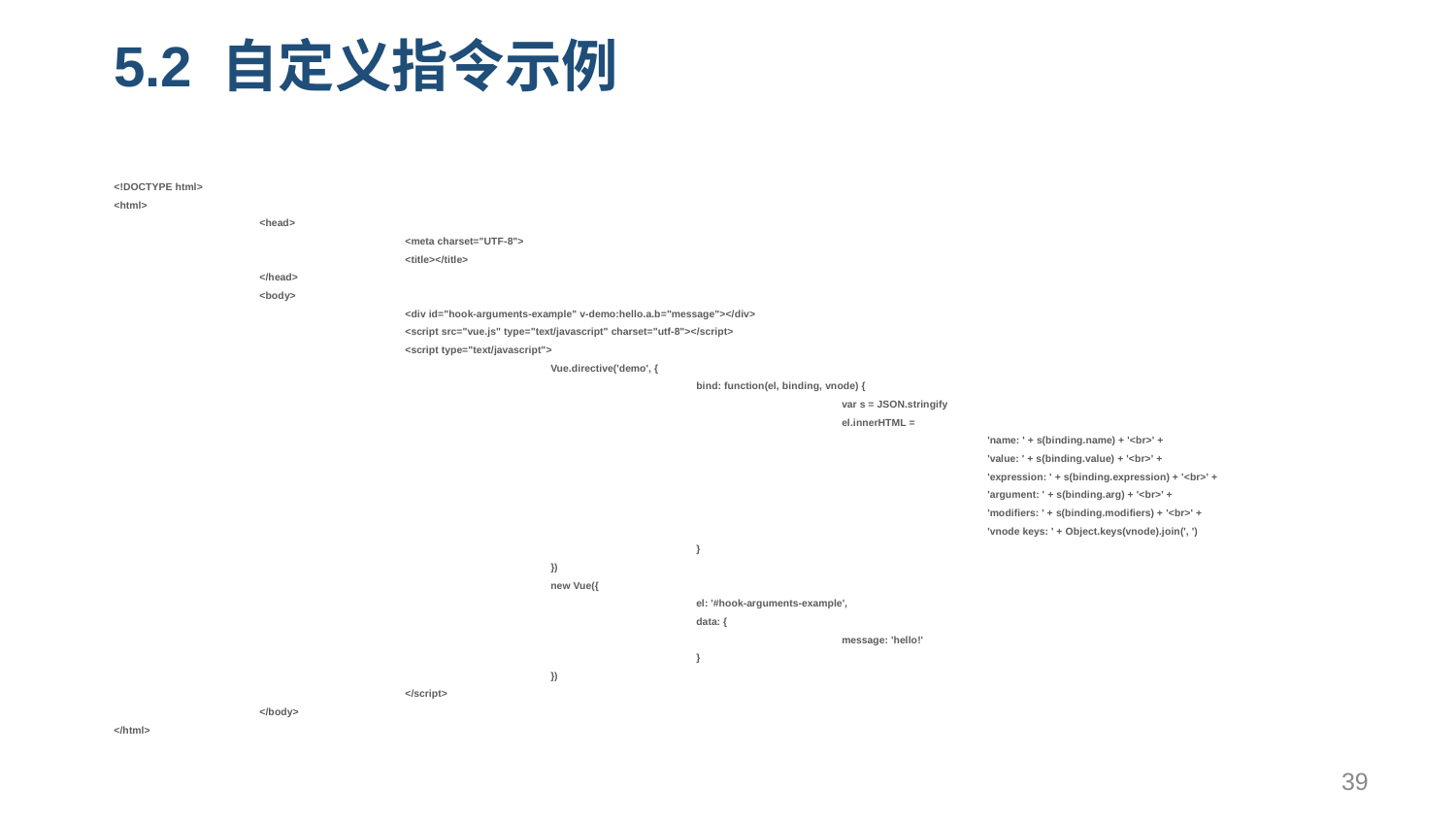

# 5.2 自定义指令示例
<!DOCTYPE html>
<html>
	<head>
		<meta charset="UTF-8">
		<title></title>
	</head>
	<body>
		<div id="hook-arguments-example" v-demo:hello.a.b="message"></div>
		<script src="vue.js" type="text/javascript" charset="utf-8"></script>
		<script type="text/javascript">
			Vue.directive('demo', {
				bind: function(el, binding, vnode) {
					var s = JSON.stringify
					el.innerHTML =
						'name: ' + s(binding.name) + '<br>' +
						'value: ' + s(binding.value) + '<br>' +
						'expression: ' + s(binding.expression) + '<br>' +
						'argument: ' + s(binding.arg) + '<br>' +
						'modifiers: ' + s(binding.modifiers) + '<br>' +
						'vnode keys: ' + Object.keys(vnode).join(', ')
				}
			})
			new Vue({
				el: '#hook-arguments-example',
				data: {
					message: 'hello!'
				}
			})
		</script>
	</body>
</html>
39